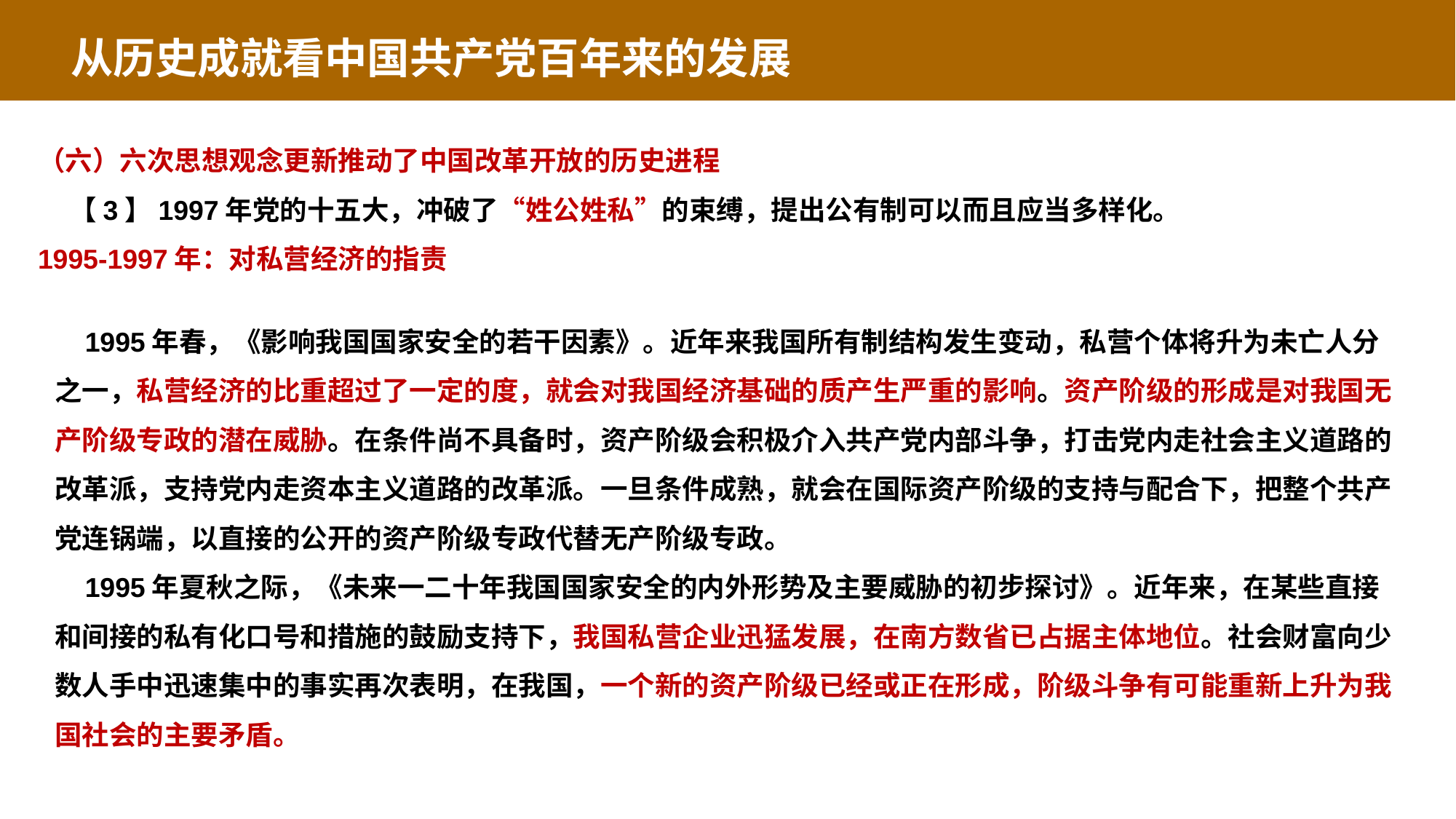

从历史成就看中国共产党百年来的发展
（六）六次思想观念更新推动了中国改革开放的历史进程
    【3】1997年党的十五大，冲破了“姓公姓私”的束缚，提出公有制可以而且应当多样化。
1995-1997年：对私营经济的指责
    1995年春，《影响我国国家安全的若干因素》。近年来我国所有制结构发生变动，私营个体将升为未亡人分之一，私营经济的比重超过了一定的度，就会对我国经济基础的质产生严重的影响。资产阶级的形成是对我国无产阶级专政的潜在威胁。在条件尚不具备时，资产阶级会积极介入共产党内部斗争，打击党内走社会主义道路的改革派，支持党内走资本主义道路的改革派。一旦条件成熟，就会在国际资产阶级的支持与配合下，把整个共产党连锅端，以直接的公开的资产阶级专政代替无产阶级专政。
    1995年夏秋之际，《未来一二十年我国国家安全的内外形势及主要威胁的初步探讨》。近年来，在某些直接和间接的私有化口号和措施的鼓励支持下，我国私营企业迅猛发展，在南方数省已占据主体地位。社会财富向少数人手中迅速集中的事实再次表明，在我国，一个新的资产阶级已经或正在形成，阶级斗争有可能重新上升为我国社会的主要矛盾。